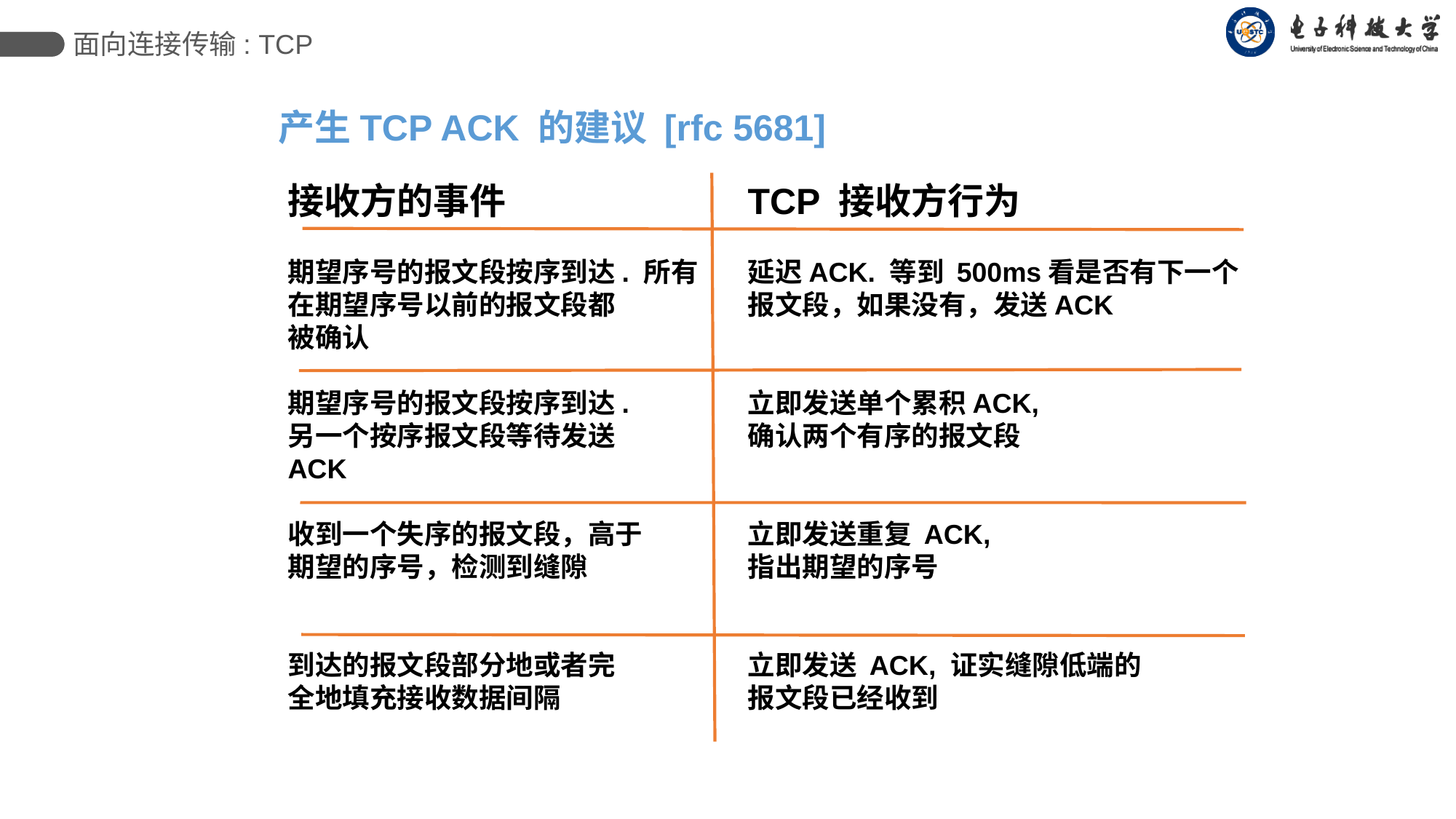

面向连接传输: TCP

产生TCP ACK 的建议 [rfc 5681]
接收方的事件

期望序号的报文段按序到达. 所有
在期望序号以前的报文段都
被确认

期望序号的报文段按序到达.
另一个按序报文段等待发送
ACK

收到一个失序的报文段，高于
期望的序号，检测到缝隙

到达的报文段部分地或者完
全地填充接收数据间隔

TCP 接收方行为

延迟ACK. 等到 500ms看是否有下一个
报文段，如果没有，发送ACK

立即发送单个累积ACK,
确认两个有序的报文段

立即发送重复 ACK,
指出期望的序号

立即发送 ACK, 证实缝隙低端的
报文段已经收到